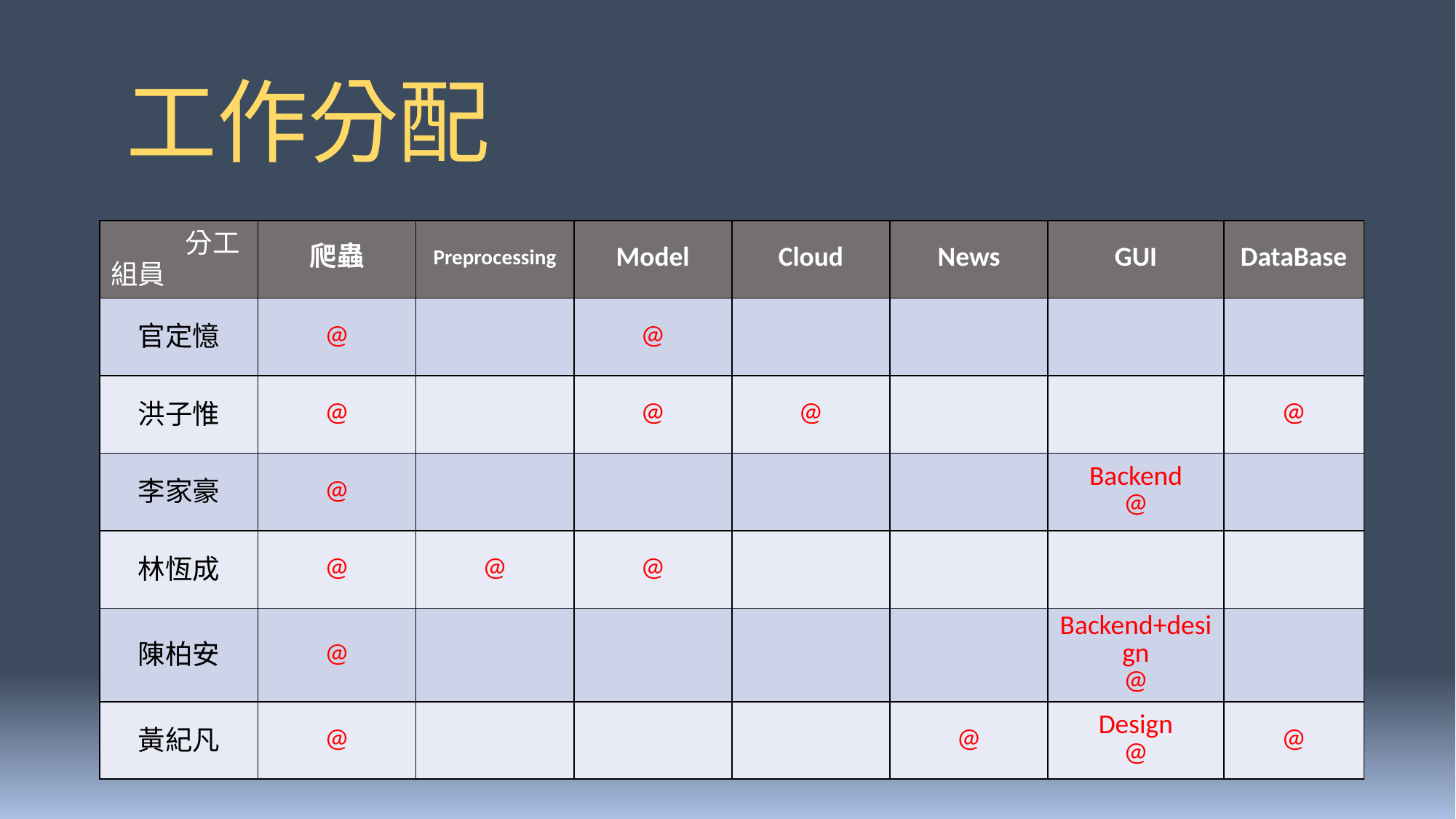

# 工作分配
|  | 爬蟲 | Preprocessing | Model | Cloud | News | GUI | DataBase |
| --- | --- | --- | --- | --- | --- | --- | --- |
| 官定憶 | @ |  | @ |  |  |  |  |
| 洪子惟 | @ |  | @ | @ |  |  | @ |
| 李家豪 | @ |  |  |  |  | Backend @ |  |
| 林恆成 | @ | @ | @ |  |  |  |  |
| 陳柏安 | @ |  |  |  |  | Backend+design @ |  |
| 黃紀凡 | @ |  |  |  | @ | Design @ | @ |
分工
組員